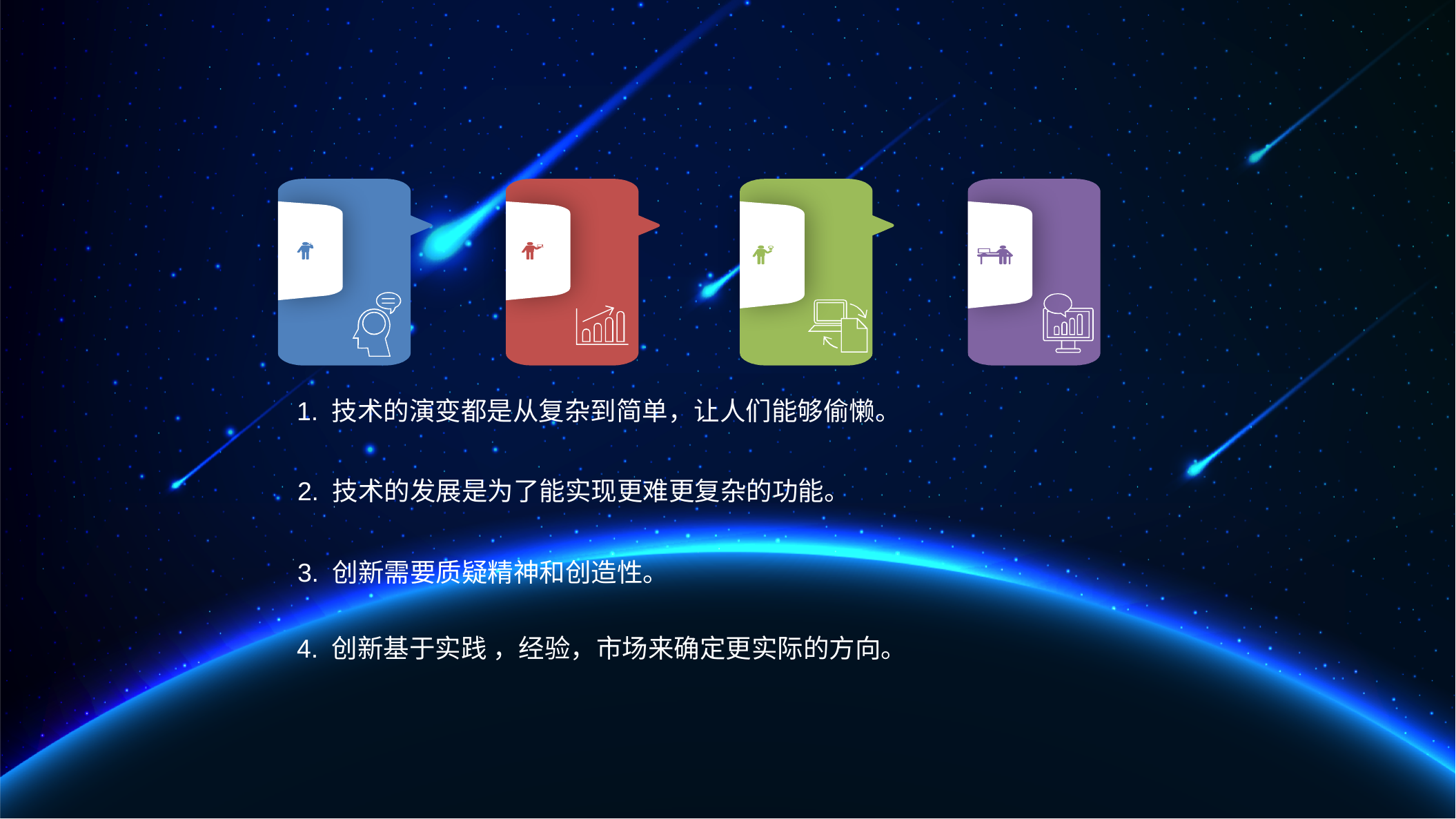

1. 技术的演变都是从复杂到简单，让人们能够偷懒。

2. 技术的发展是为了能实现更难更复杂的功能。
3. 创新需要质疑精神和创造性。
4. 创新基于实践 ，经验，市场来确定更实际的方向。